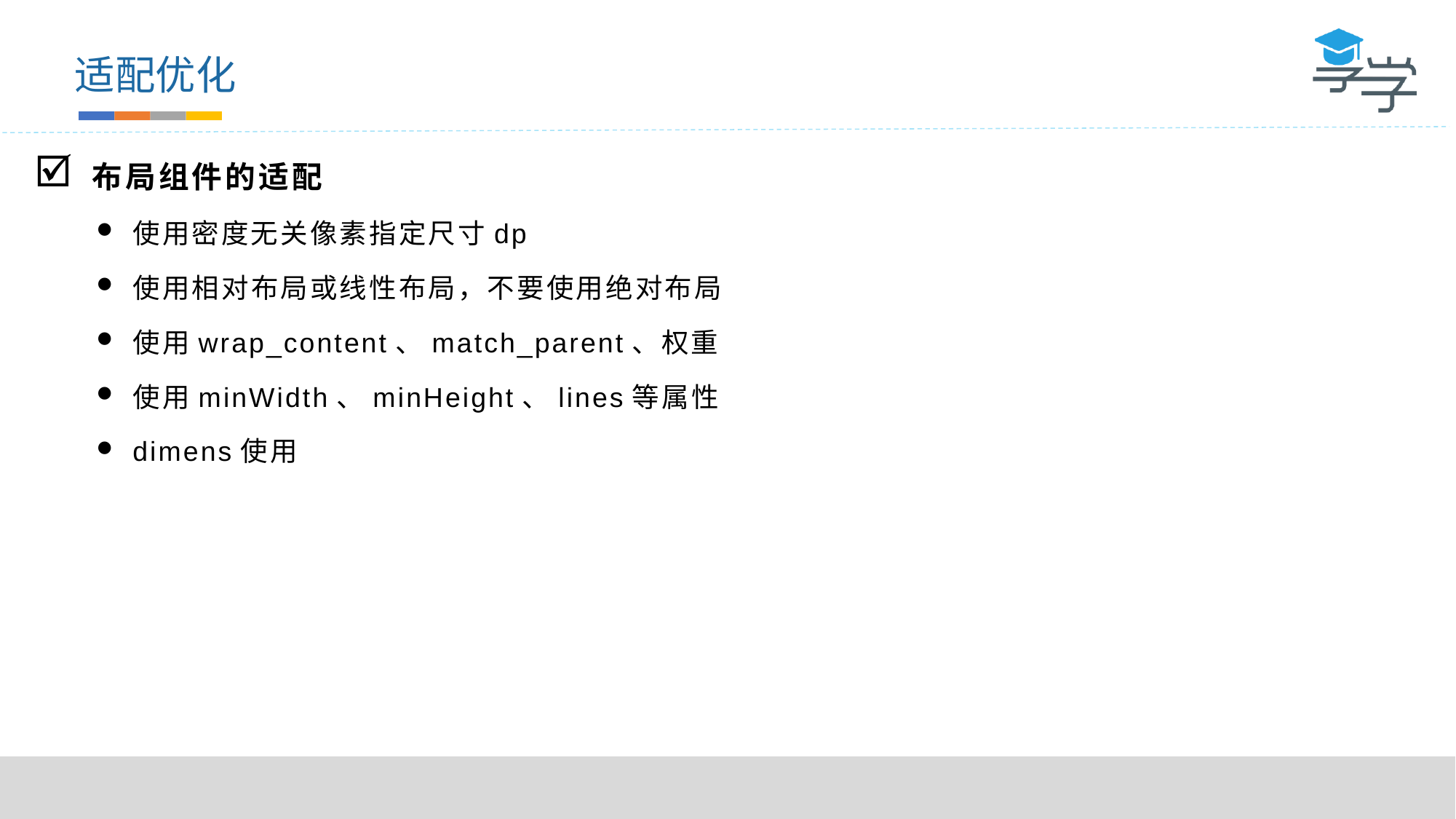

适配优化

布局组件的适配
使用密度无关像素指定尺寸dp
使用相对布局或线性布局，不要使用绝对布局
使用wrap_content、match_parent、权重
使用minWidth、minHeight、lines等属性
dimens使用